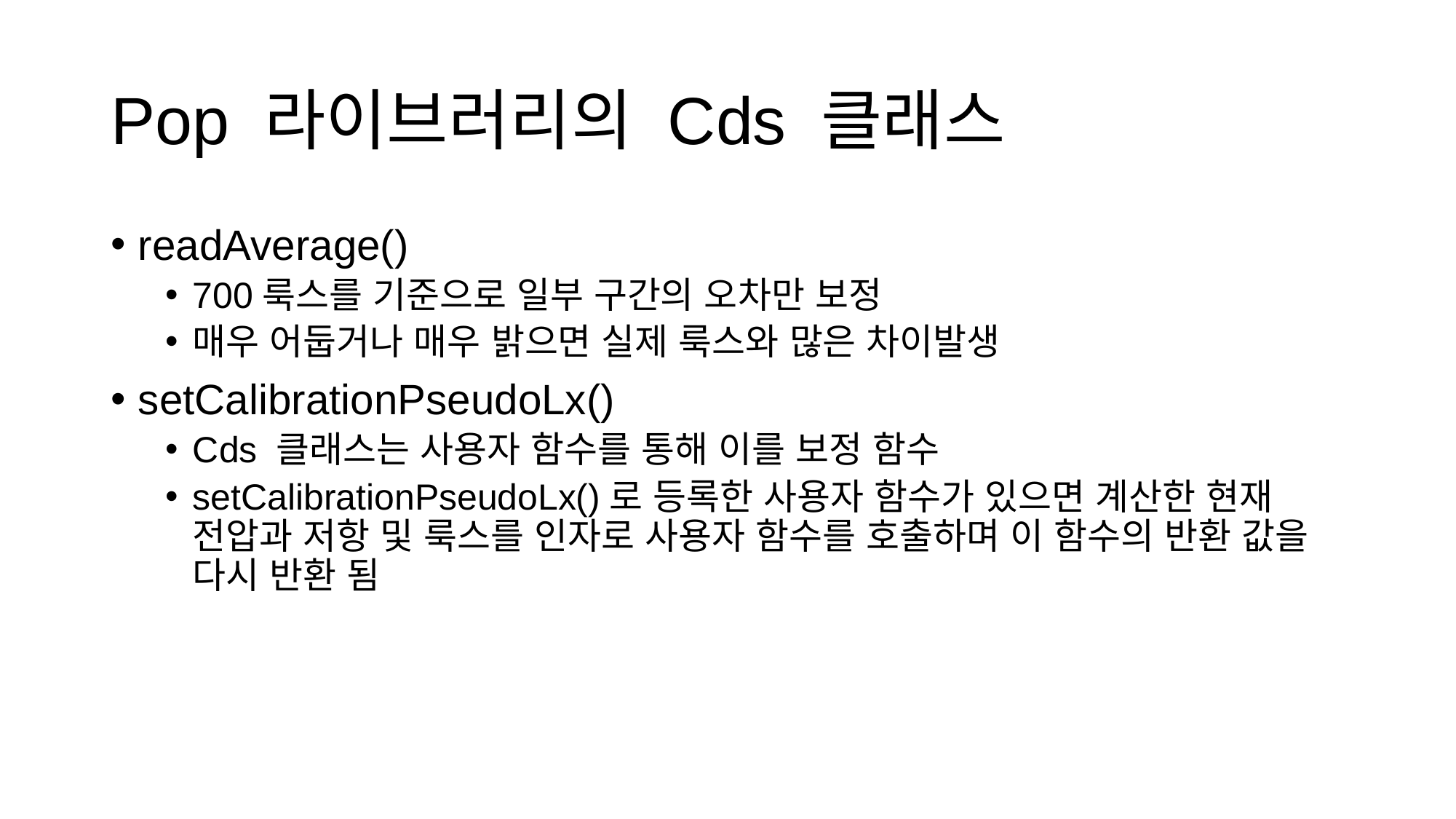

# Pop 라이브러리의 Cds 클래스
readAverage()
700룩스를 기준으로 일부 구간의 오차만 보정
매우 어둡거나 매우 밝으면 실제 룩스와 많은 차이발생
setCalibrationPseudoLx()
Cds 클래스는 사용자 함수를 통해 이를 보정 함수
setCalibrationPseudoLx()로 등록한 사용자 함수가 있으면 계산한 현재 전압과 저항 및 룩스를 인자로 사용자 함수를 호출하며 이 함수의 반환 값을 다시 반환 됨